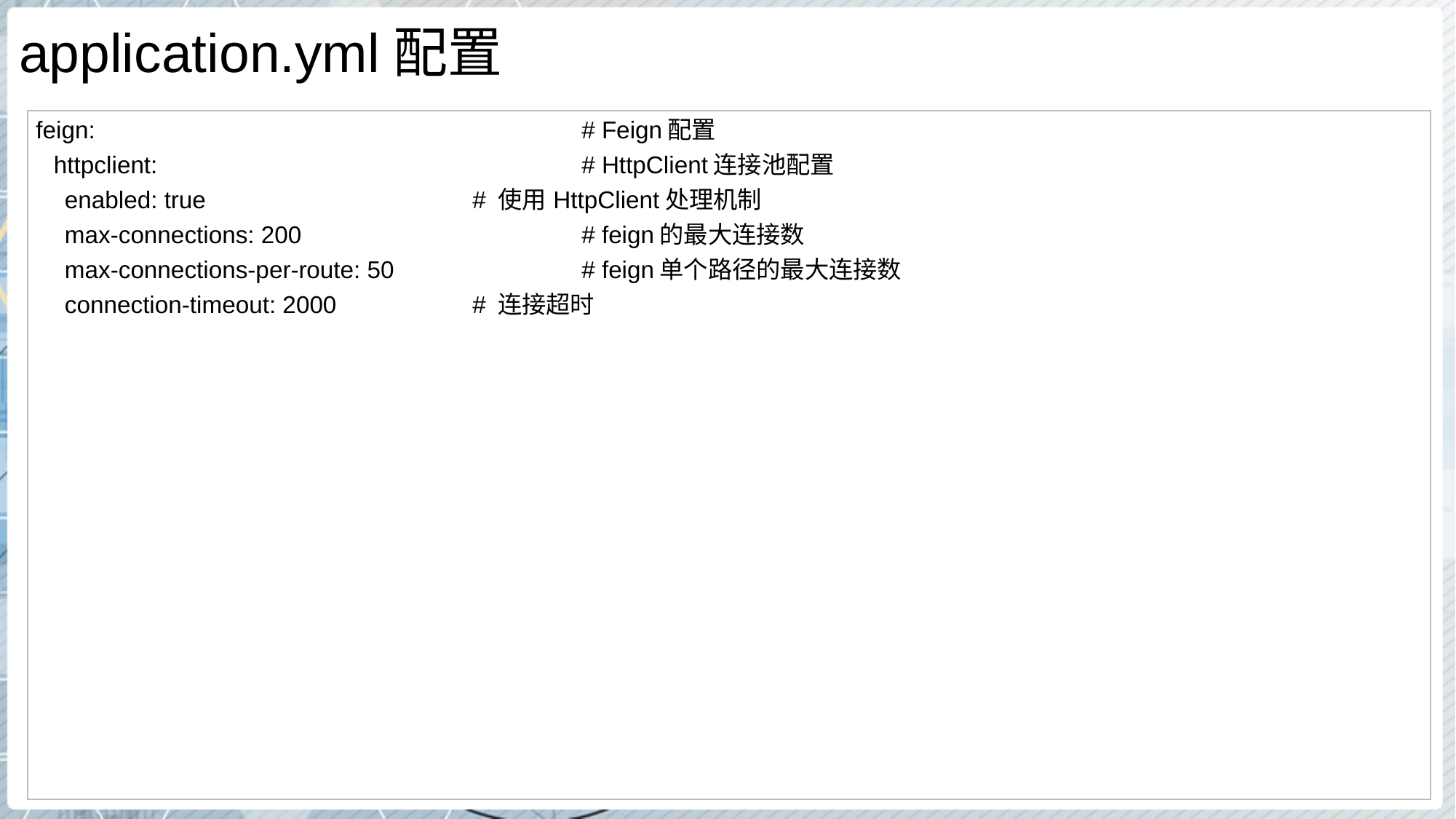

# application.yml配置
| feign: # Feign配置 httpclient: # HttpClient连接池配置 enabled: true # 使用HttpClient处理机制 max-connections: 200 # feign的最大连接数 max-connections-per-route: 50 # feign单个路径的最大连接数 connection-timeout: 2000 # 连接超时 |
| --- |